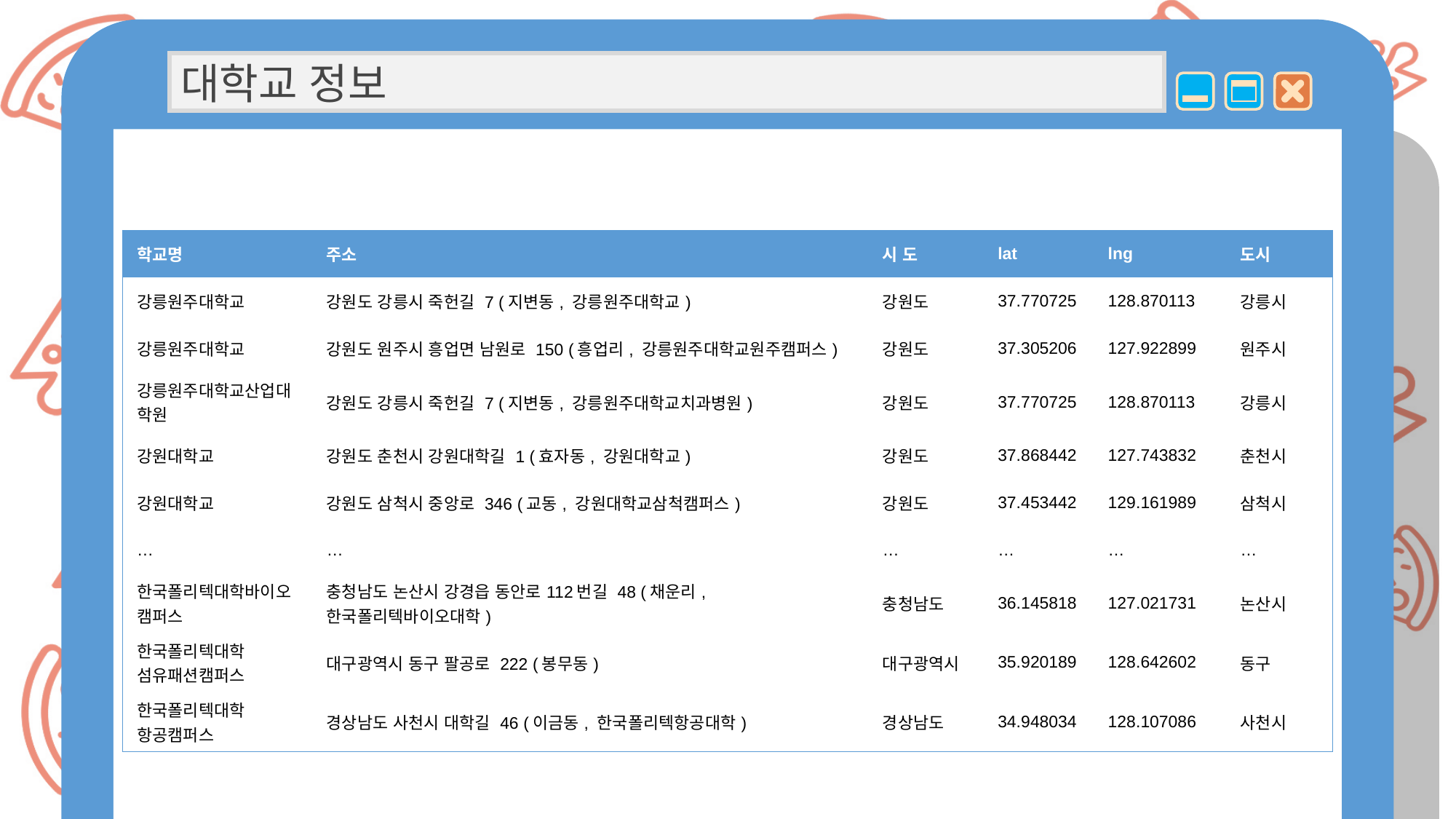

대학교 정보

| 학교명 | 주소 | 시 도 | lat | lng | 도시 |
| --- | --- | --- | --- | --- | --- |
| 강릉원주대학교 | 강원도 강릉시 죽헌길 7 (지변동, 강릉원주대학교) | 강원도 | 37.770725 | 128.870113 | 강릉시 |
| 강릉원주대학교 | 강원도 원주시 흥업면 남원로 150 (흥업리, 강릉원주대학교원주캠퍼스) | 강원도 | 37.305206 | 127.922899 | 원주시 |
| 강릉원주대학교산업대학원 | 강원도 강릉시 죽헌길 7 (지변동, 강릉원주대학교치과병원) | 강원도 | 37.770725 | 128.870113 | 강릉시 |
| 강원대학교 | 강원도 춘천시 강원대학길 1 (효자동, 강원대학교) | 강원도 | 37.868442 | 127.743832 | 춘천시 |
| 강원대학교 | 강원도 삼척시 중앙로 346 (교동, 강원대학교삼척캠퍼스) | 강원도 | 37.453442 | 129.161989 | 삼척시 |
| … | … | … | … | … | … |
| 한국폴리텍대학바이오캠퍼스 | 충청남도 논산시 강경읍 동안로112번길 48 (채운리, 한국폴리텍바이오대학) | 충청남도 | 36.145818 | 127.021731 | 논산시 |
| 한국폴리텍대학 섬유패션캠퍼스 | 대구광역시 동구 팔공로 222 (봉무동) | 대구광역시 | 35.920189 | 128.642602 | 동구 |
| 한국폴리텍대학 항공캠퍼스 | 경상남도 사천시 대학길 46 (이금동, 한국폴리텍항공대학) | 경상남도 | 34.948034 | 128.107086 | 사천시 |